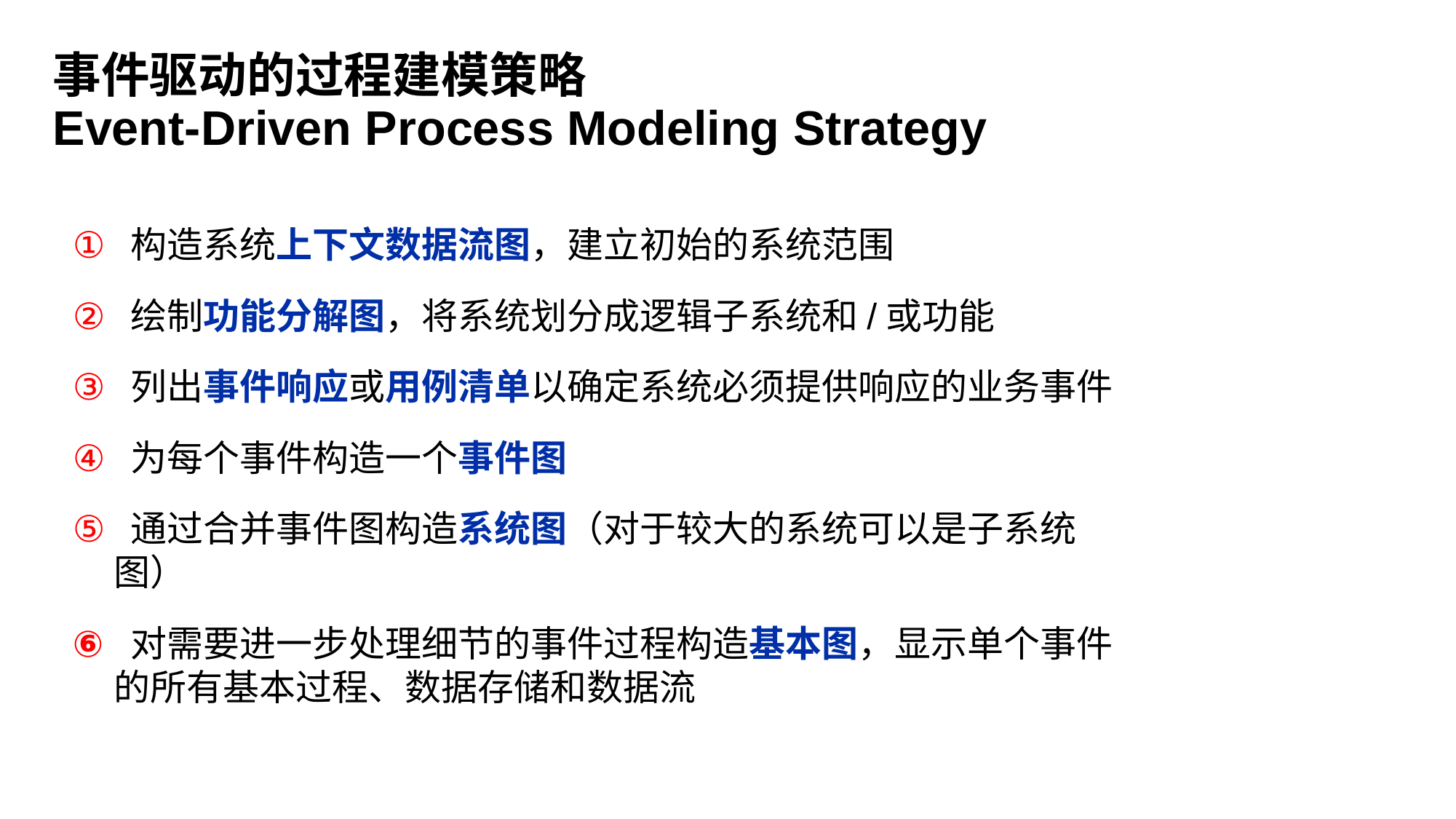

事件驱动的过程建模策略
Event-Driven Process Modeling Strategy
 构造系统上下文数据流图，建立初始的系统范围
 绘制功能分解图，将系统划分成逻辑子系统和/或功能
 列出事件响应或用例清单以确定系统必须提供响应的业务事件
 为每个事件构造一个事件图
 通过合并事件图构造系统图（对于较大的系统可以是子系统图）
 对需要进一步处理细节的事件过程构造基本图，显示单个事件的所有基本过程、数据存储和数据流